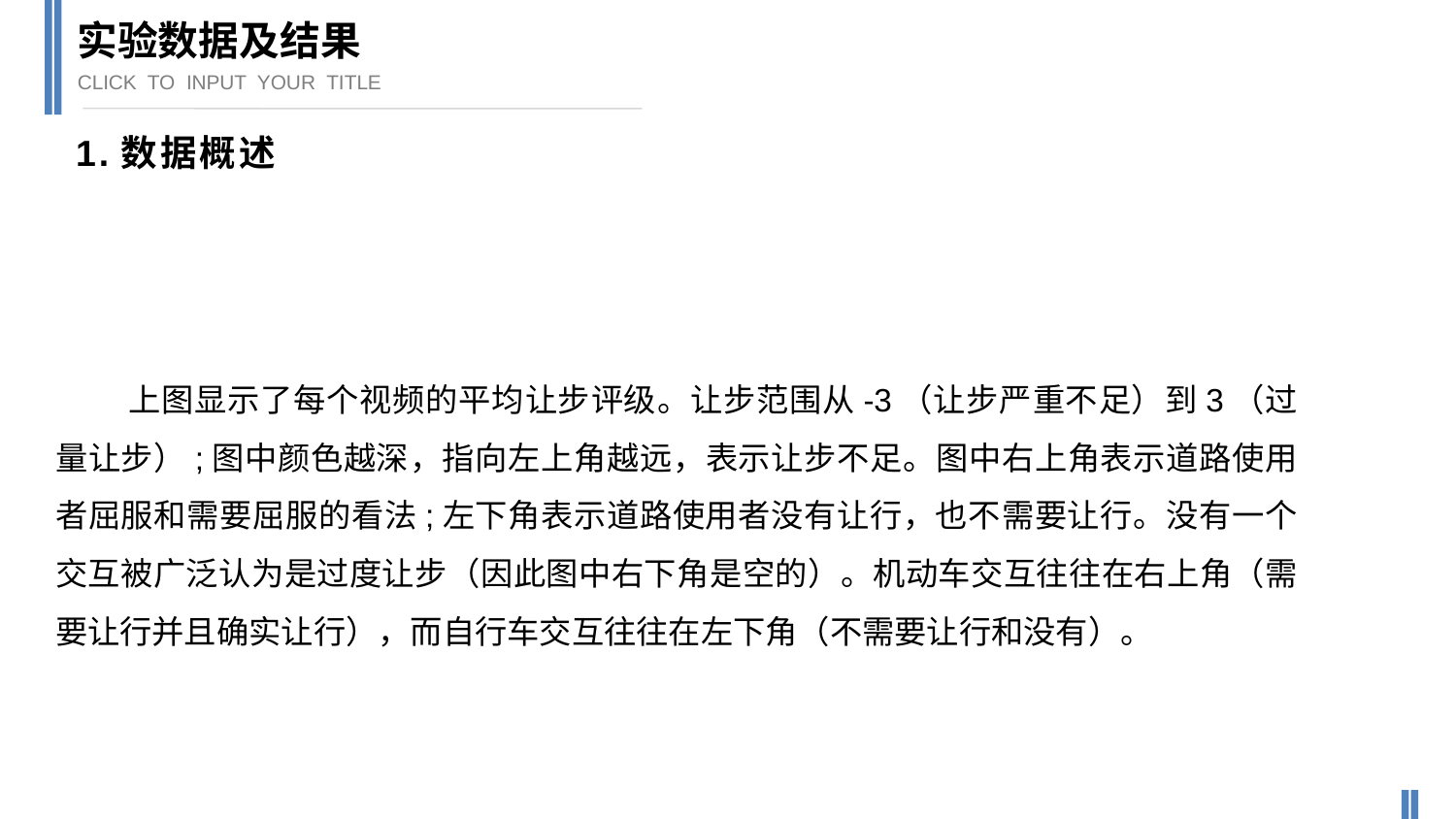

实验数据及结果
CLICK  TO  INPUT  YOUR  TITLE
1.数据概述
上图显示了每个视频的平均让步评级。让步范围从-3（让步严重不足）到3（过量让步）;图中颜色越深，指向左上角越远，表示让步不足。图中右上角表示道路使用者屈服和需要屈服的看法;左下角表示道路使用者没有让行，也不需要让行。没有一个交互被广泛认为是过度让步（因此图中右下角是空的）。机动车交互往往在右上角（需要让行并且确实让行），而自行车交互往往在左下角（不需要让行和没有）。